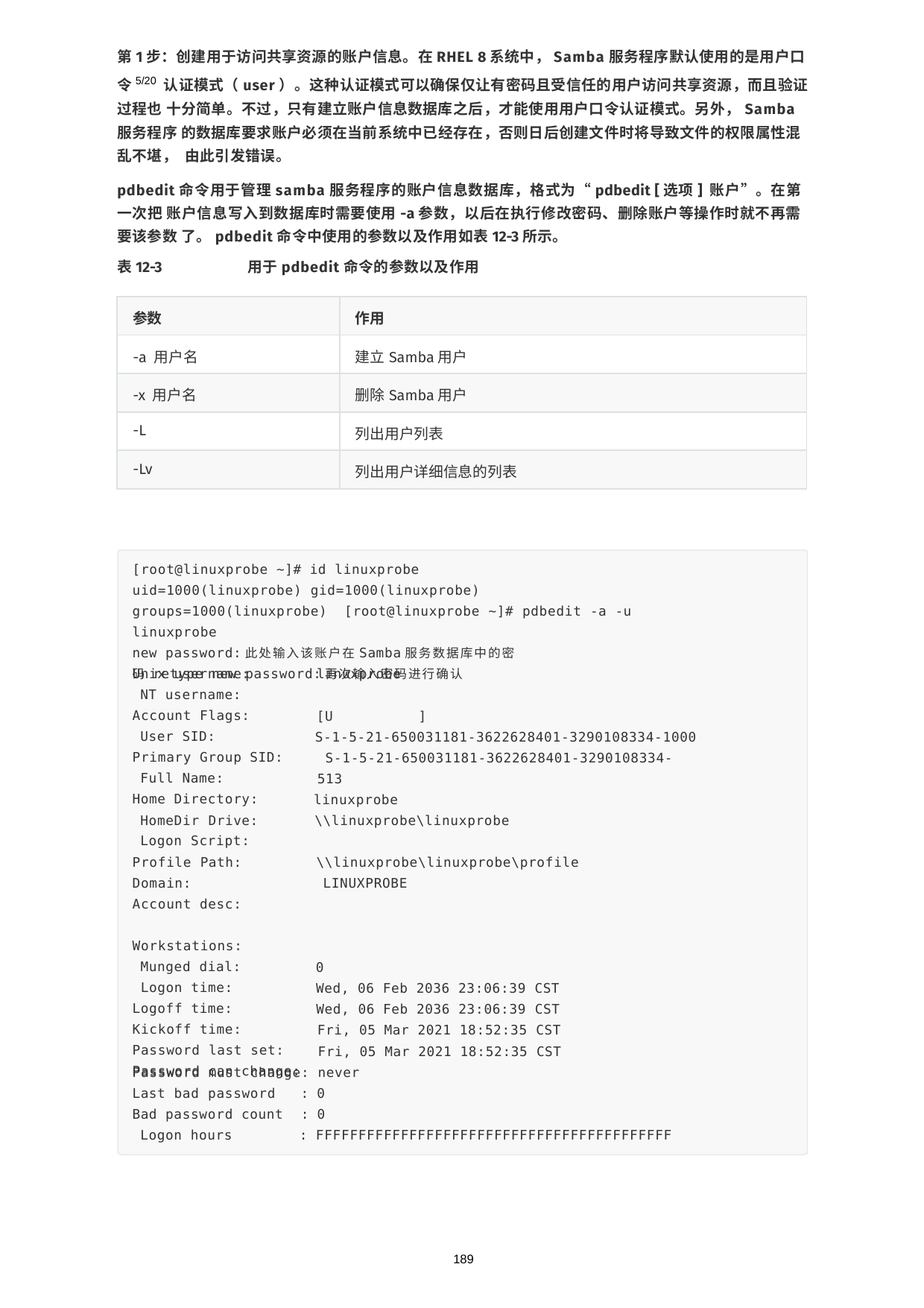

第1步：创建用于访问共享资源的账户信息。在RHEL 8系统中，Samba服务程序默认使用的是用户口令5/20 认证模式（user）。这种认证模式可以确保仅让有密码且受信任的用户访问共享资源，而且验证过程也 十分简单。不过，只有建立账户信息数据库之后，才能使用用户口令认证模式。另外，Samba服务程序 的数据库要求账户必须在当前系统中已经存在，否则日后创建文件时将导致文件的权限属性混乱不堪，  由此引发错误。
pdbedit命令用于管理samba服务程序的账户信息数据库，格式为“pdbedit [选项] 账户”。在第一次把 账户信息写入到数据库时需要使用-a参数，以后在执行修改密码、删除账户等操作时就不再需要该参数 了。pdbedit命令中使用的参数以及作用如表12-3所示。

表12-3	用于pdbedit命令的参数以及作用
| 参数 | 作用 |
| --- | --- |
| -a 用户名 | 建立Samba用户 |
| -x 用户名 | 删除Samba用户 |
| -L | 列出用户列表 |
| -Lv | 列出用户详细信息的列表 |

[root@linuxprobe ~]# id linuxprobe
uid=1000(linuxprobe) gid=1000(linuxprobe) groups=1000(linuxprobe)  [root@linuxprobe ~]# pdbedit -a -u linuxprobe
new password:此处输入该账户在Samba服务数据库中的密码 retype new password:再次输入密码进行确认
Unix username:  NT username:  Account Flags:  User SID:
Primary Group SID:  Full Name:
Home Directory:  HomeDir Drive:  Logon Script:  Profile Path:  Domain:
Account desc:  Workstations:  Munged dial:  Logon time:  Logoff time:  Kickoff time:
Password last set:  Password can change:
linuxprobe
[U	]
S-1-5-21-650031181-3622628401-3290108334-1000  S-1-5-21-650031181-3622628401-3290108334-513
linuxprobe
\\linuxprobe\linuxprobe
\\linuxprobe\linuxprobe\profile  LINUXPROBE
0
Wed, 06 Feb 2036 23:06:39 CST
Wed, 06 Feb 2036 23:06:39 CST
Fri, 05 Mar 2021 18:52:35 CST
Fri, 05 Mar 2021 18:52:35 CST
Password must change: never
Last bad password  Bad password count  Logon hours
: 0
: 0
: FFFFFFFFFFFFFFFFFFFFFFFFFFFFFFFFFFFFFFFFFF
189